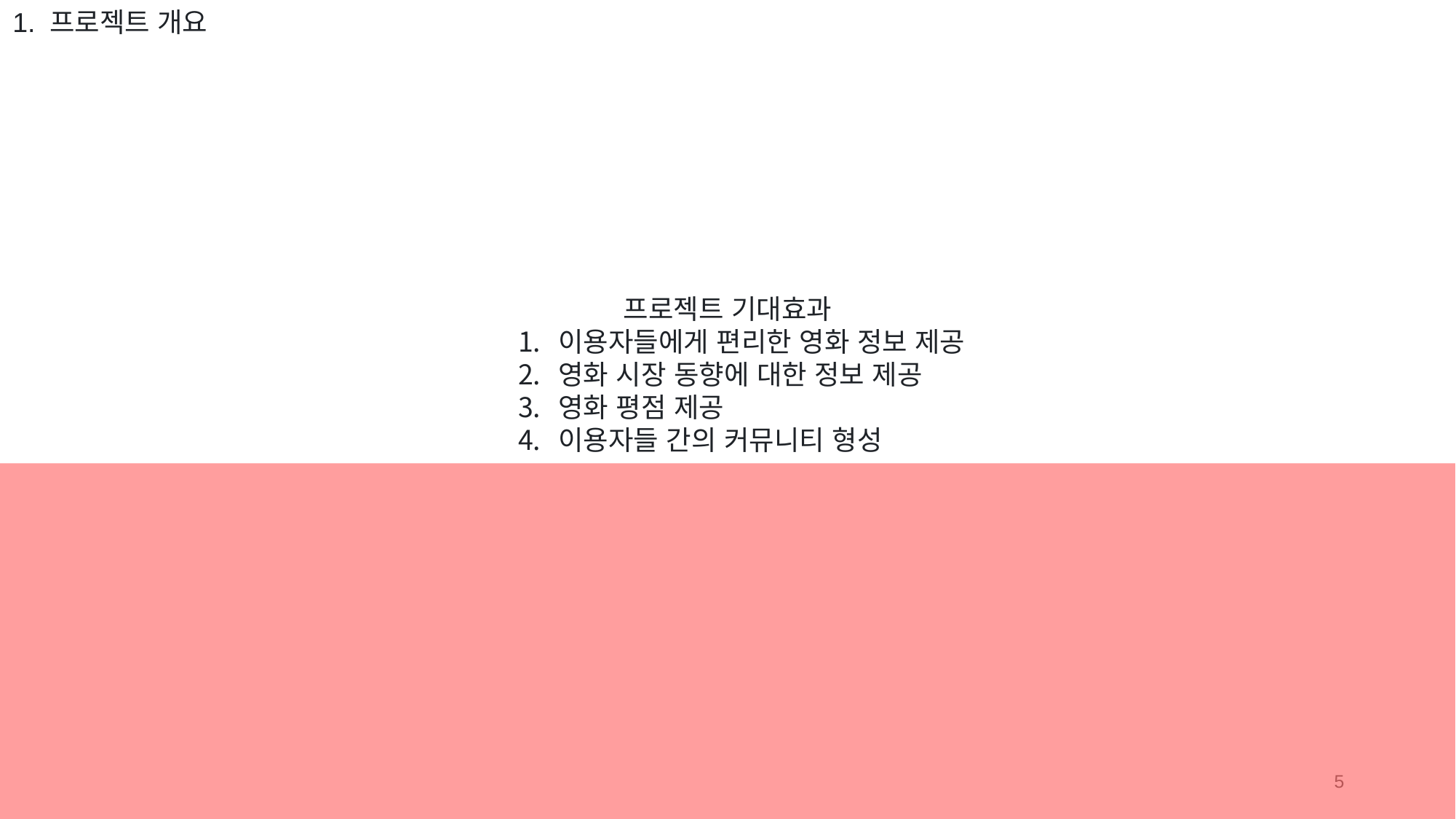

1. 프로젝트 개요
프로젝트 기대효과
 이용자들에게 편리한 영화 정보 제공
 영화 시장 동향에 대한 정보 제공
 영화 평점 제공
 이용자들 간의 커뮤니티 형성

5